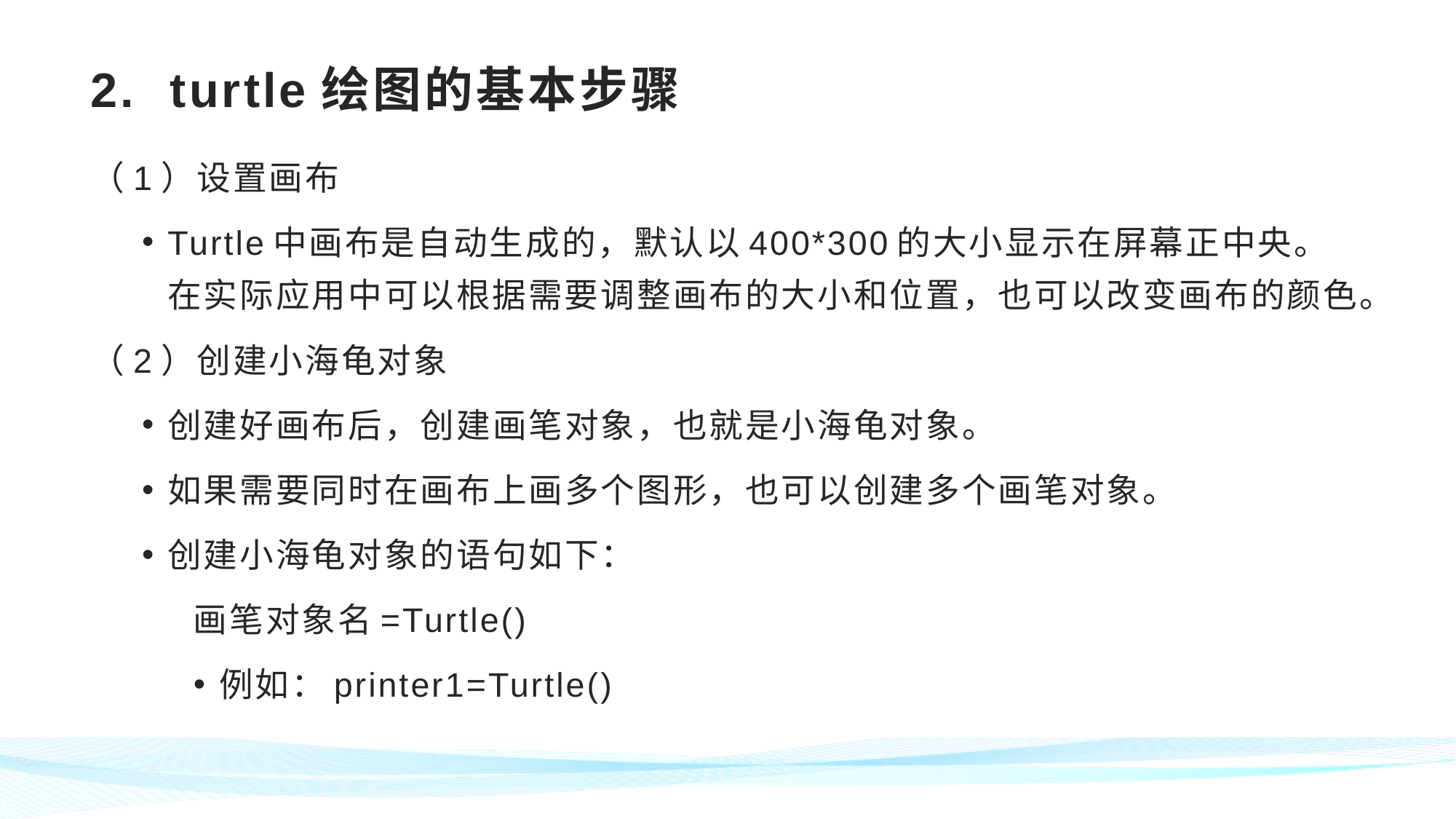

# 2.  turtle绘图的基本步骤
（1）设置画布
Turtle中画布是自动生成的，默认以400*300的大小显示在屏幕正中央。在实际应用中可以根据需要调整画布的大小和位置，也可以改变画布的颜色。
（2）创建小海龟对象
创建好画布后，创建画笔对象，也就是小海龟对象。
如果需要同时在画布上画多个图形，也可以创建多个画笔对象。
创建小海龟对象的语句如下：
画笔对象名=Turtle()
例如：printer1=Turtle()